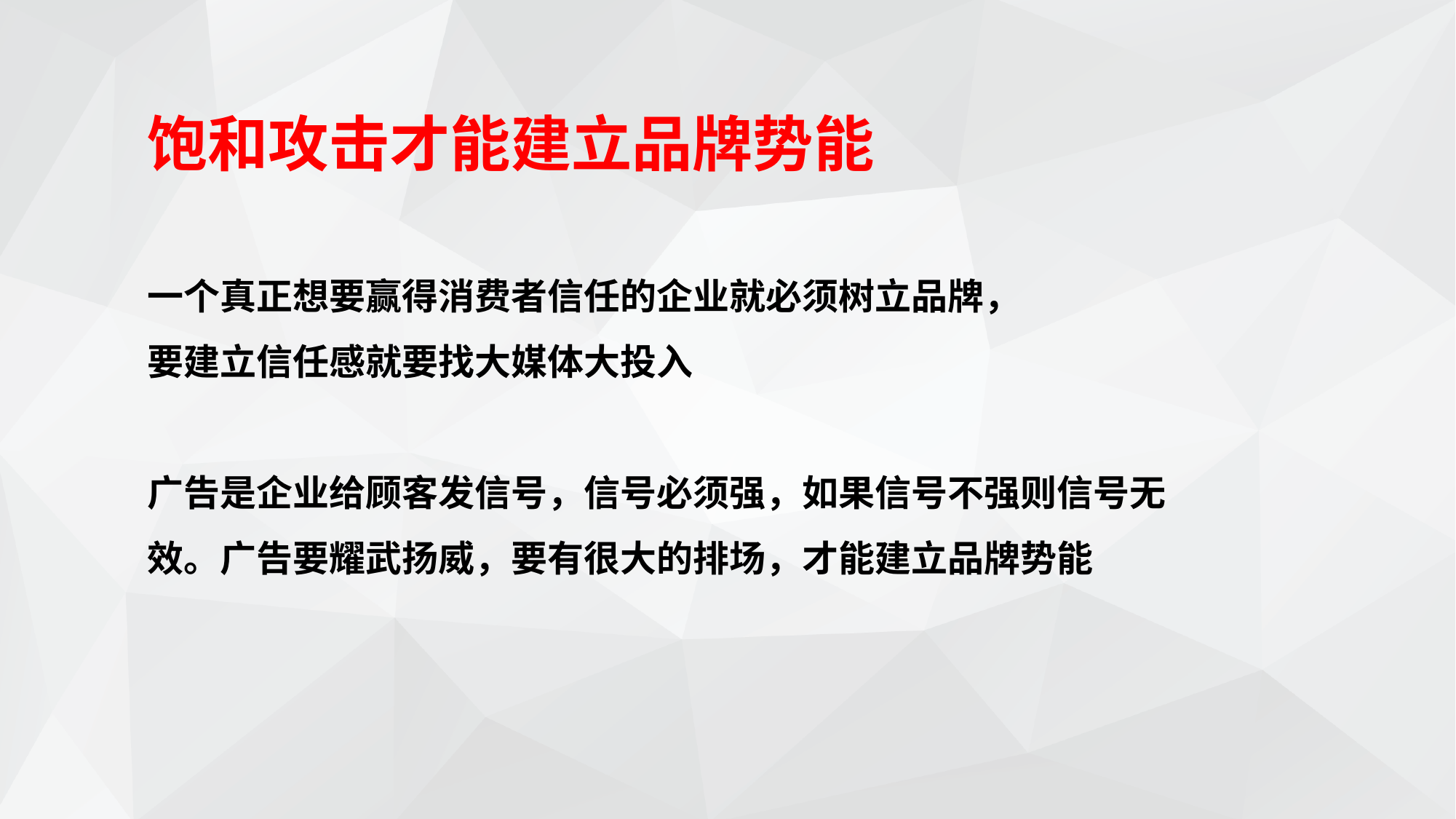

饱和攻击才能建立品牌势能

一个真正想要赢得消费者信任的企业就必须树立品牌，
要建立信任感就要找大媒体大投入

广告是企业给顾客发信号，信号必须强，如果信号不强则信号无效。广告要耀武扬威，要有很大的排场，才能建立品牌势能